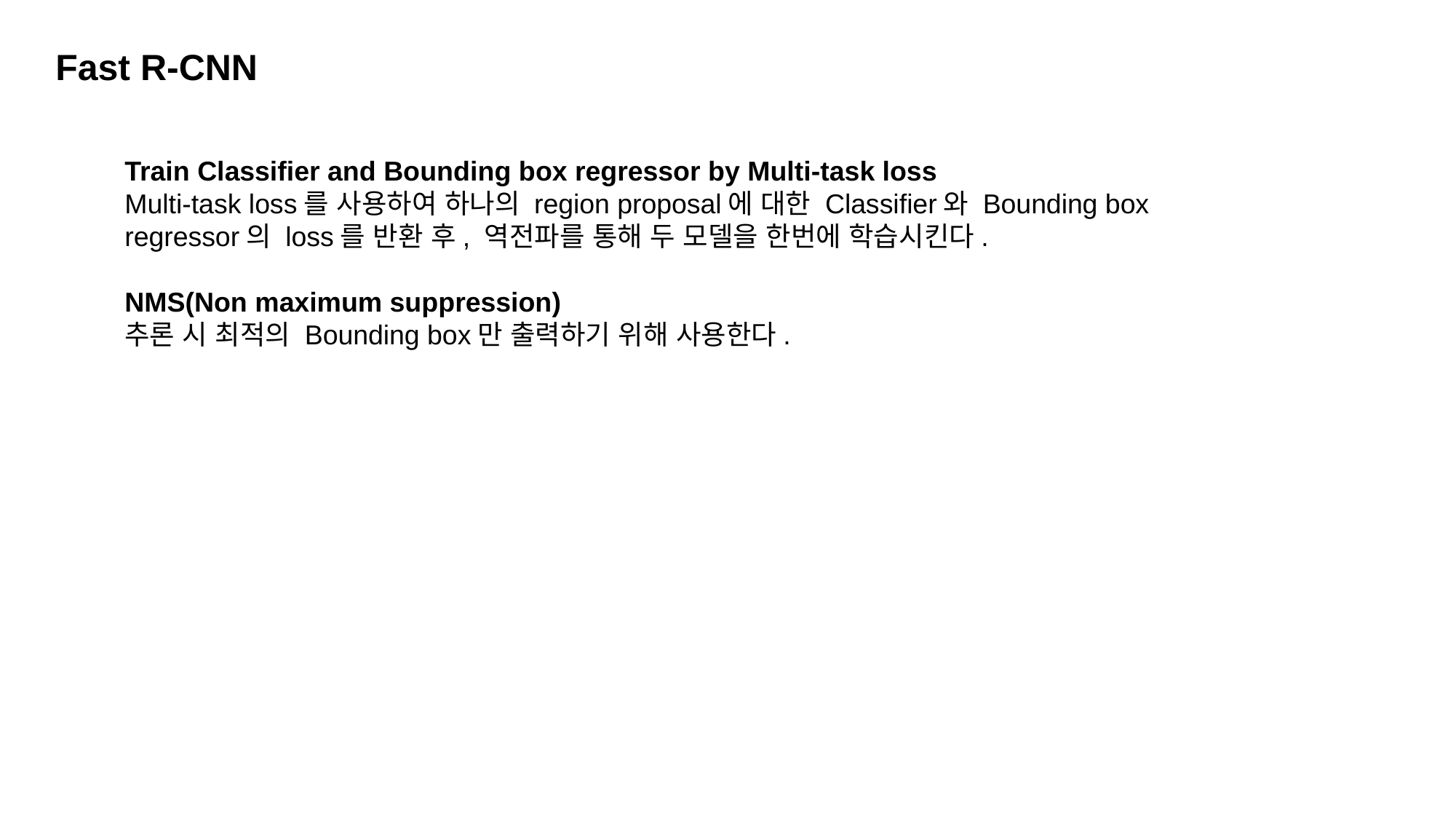

Fast R-CNN
Train Classifier and Bounding box regressor by Multi-task loss
Multi-task loss를 사용하여 하나의 region proposal에 대한 Classifier와 Bounding box regressor의 loss를 반환 후, 역전파를 통해 두 모델을 한번에 학습시킨다.

NMS(Non maximum suppression)
추론 시 최적의 Bounding box만 출력하기 위해 사용한다.